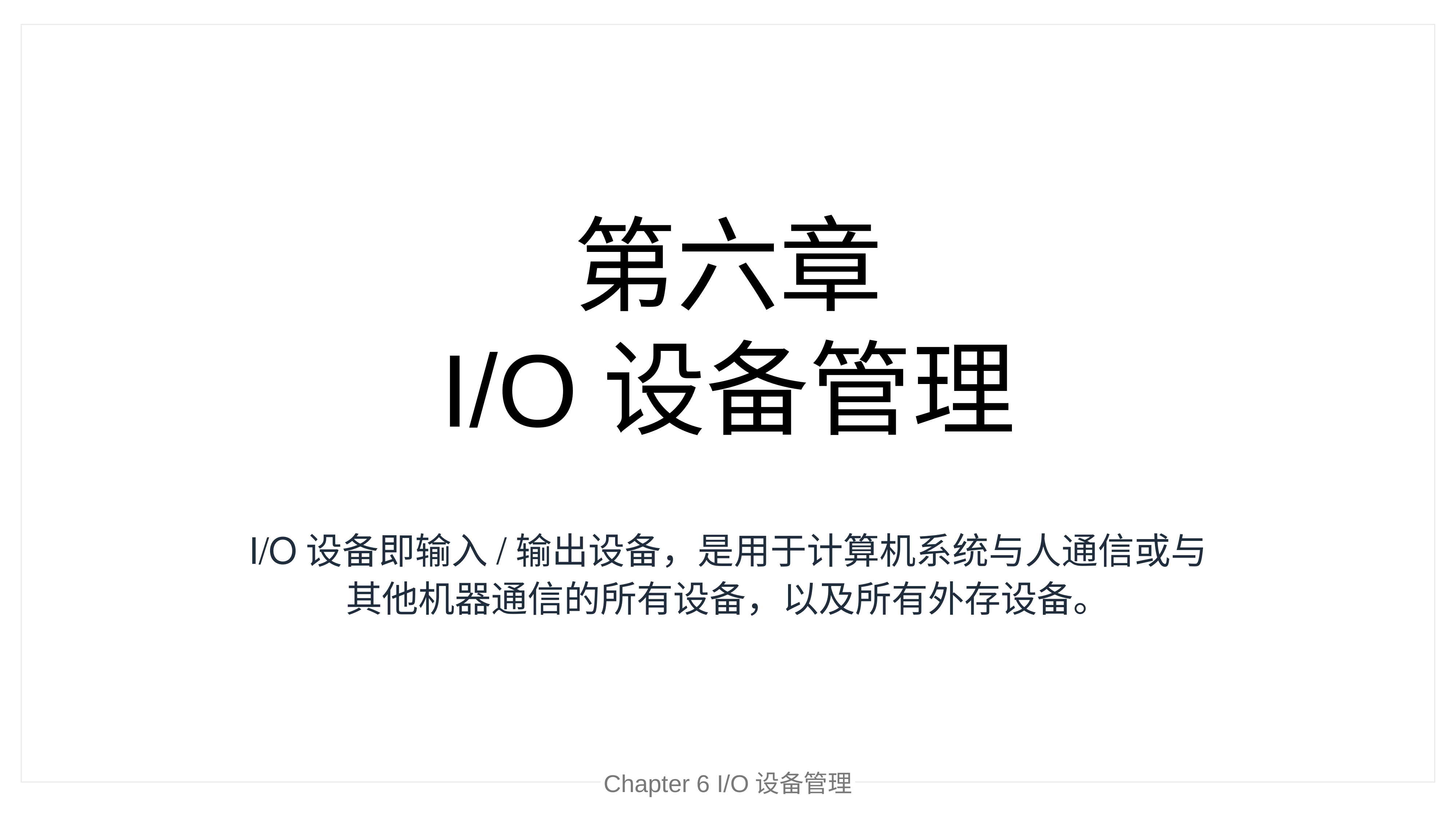

第六章
I/O设备管理
I/O设备即输入/输出设备，是用于计算机系统与人通信或与其他机器通信的所有设备，以及所有外存设备。
Chapter 6 I/O设备管理